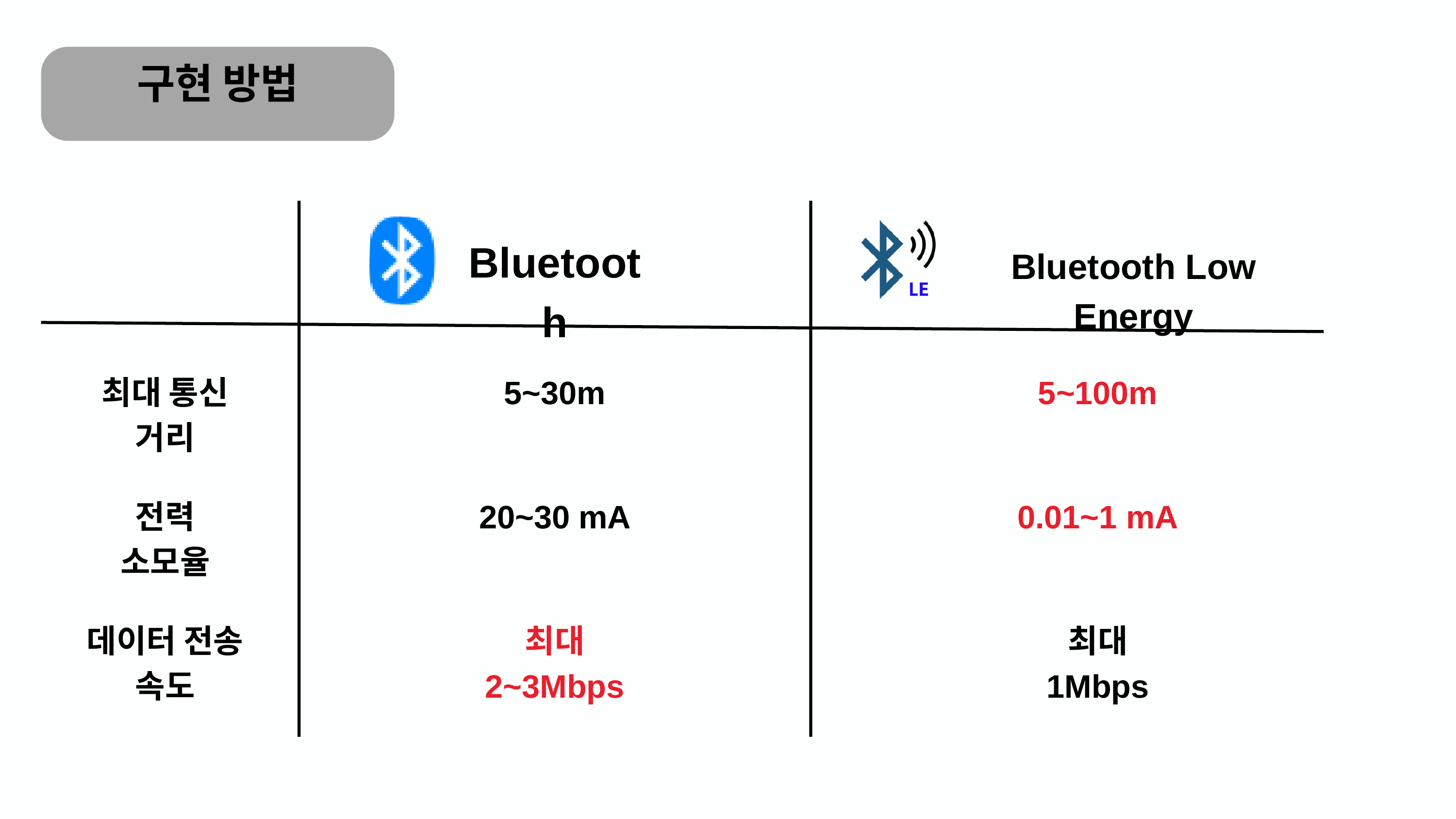

구현 방법

Bluetooth
Bluetooth Low Energy

최대 통신 거리
5~30m
5~100m
전력 소모율
20~30 mA
0.01~1 mA
데이터 전송 속도
최대 2~3Mbps
최대 1Mbps